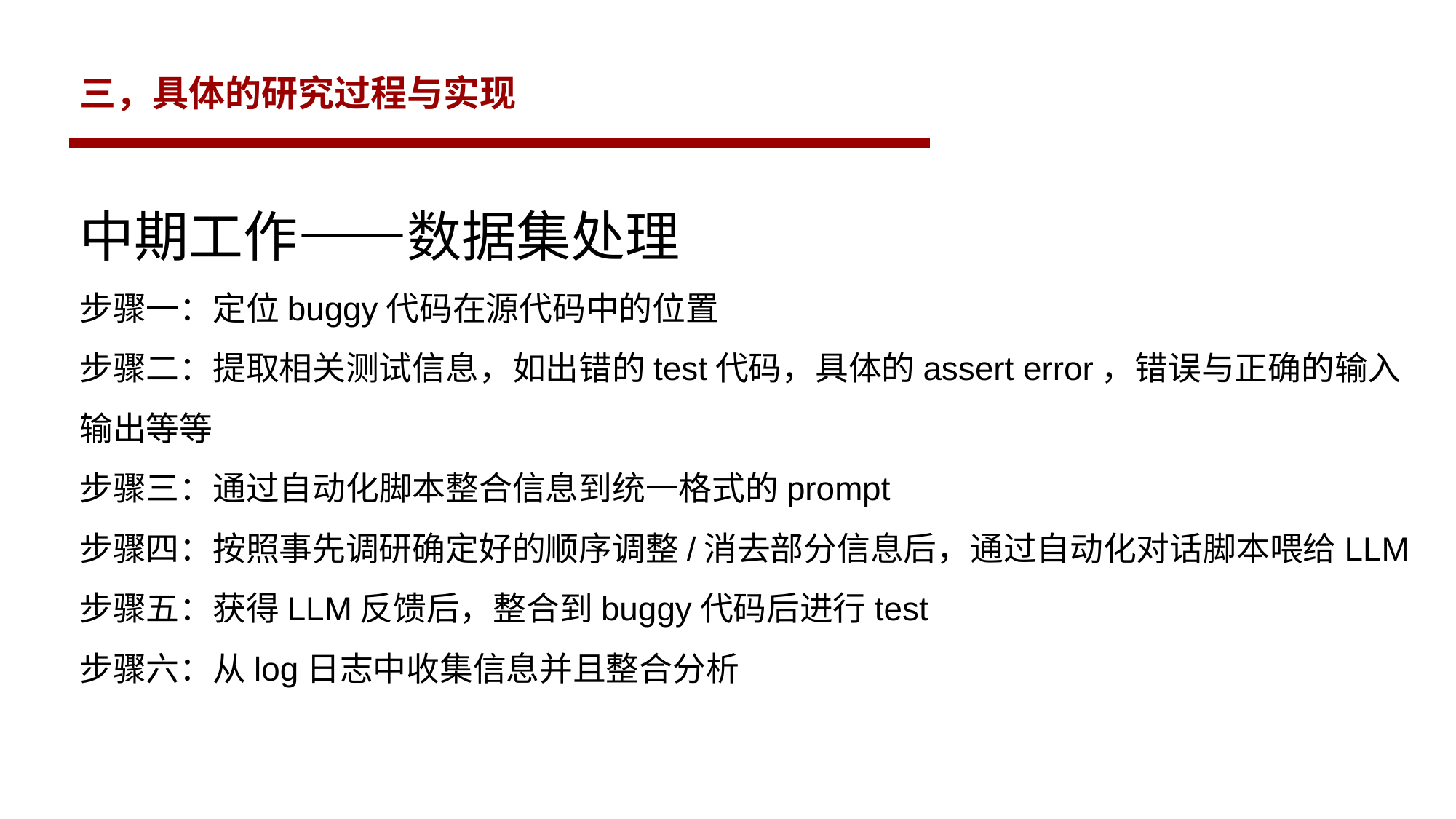

三，具体的研究过程与实现
中期工作——数据集处理
步骤一：定位buggy代码在源代码中的位置
步骤二：提取相关测试信息，如出错的test代码，具体的assert error，错误与正确的输入输出等等
步骤三：通过自动化脚本整合信息到统一格式的prompt
步骤四：按照事先调研确定好的顺序调整/消去部分信息后，通过自动化对话脚本喂给LLM
步骤五：获得LLM反馈后，整合到buggy代码后进行test
步骤六：从log日志中收集信息并且整合分析